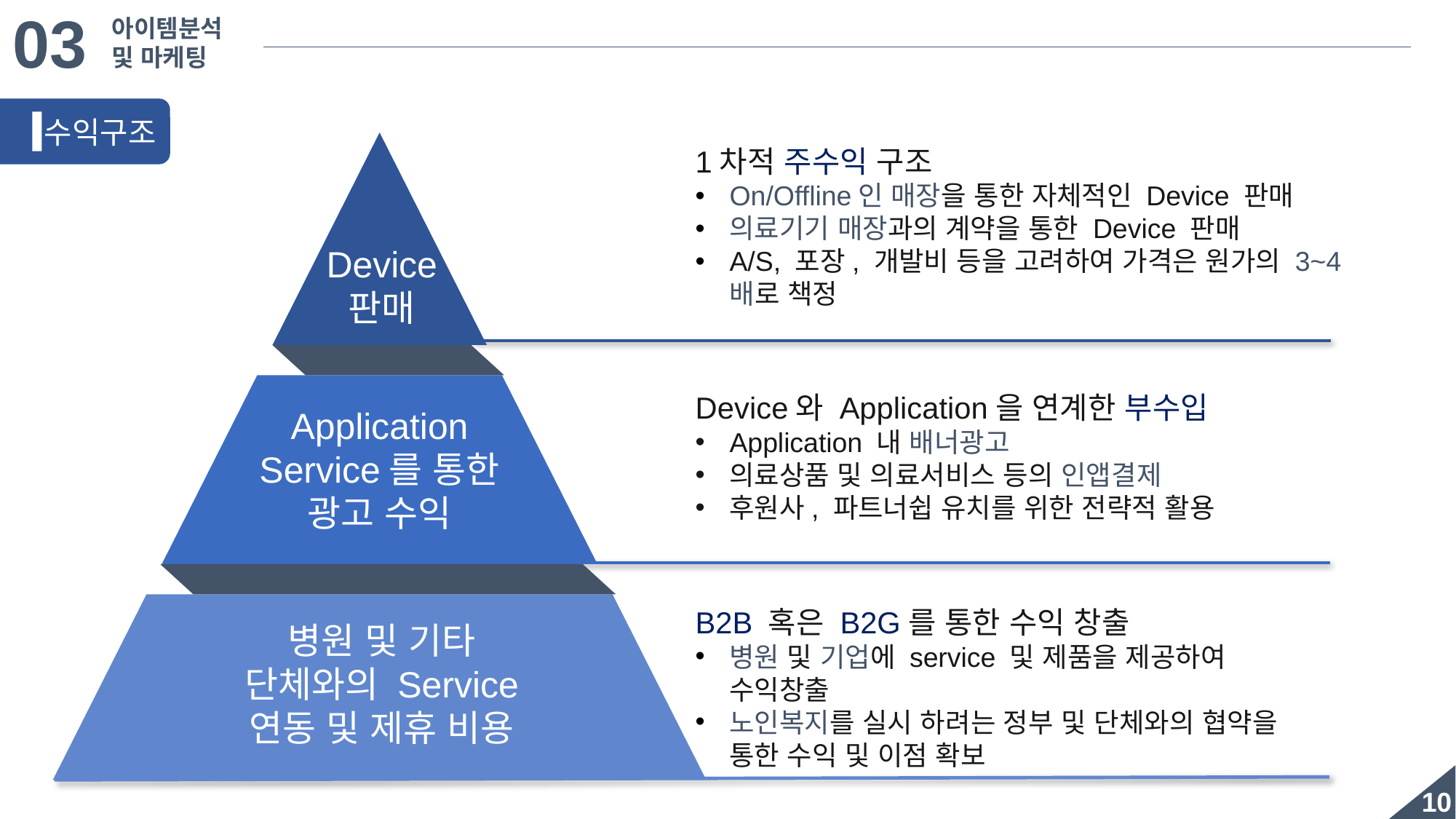

03
아이템분석
및 마케팅

수익구조

1차적 주수익 구조
On/Offline인 매장을 통한 자체적인 Device 판매
의료기기 매장과의 계약을 통한 Device 판매
A/S, 포장, 개발비 등을 고려하여 가격은 원가의 3~4배로 책정
Device 판매

Device와 Application을 연계한 부수입
Application 내 배너광고
의료상품 및 의료서비스 등의 인앱결제
후원사, 파트너쉽 유치를 위한 전략적 활용
Application Service를 통한 광고 수익

B2B 혹은 B2G를 통한 수익 창출
병원 및 기업에 service 및 제품을 제공하여 수익창출
노인복지를 실시 하려는 정부 및 단체와의 협약을 통한 수익 및 이점 확보
병원 및 기타 단체와의 Service 연동 및 제휴 비용
10